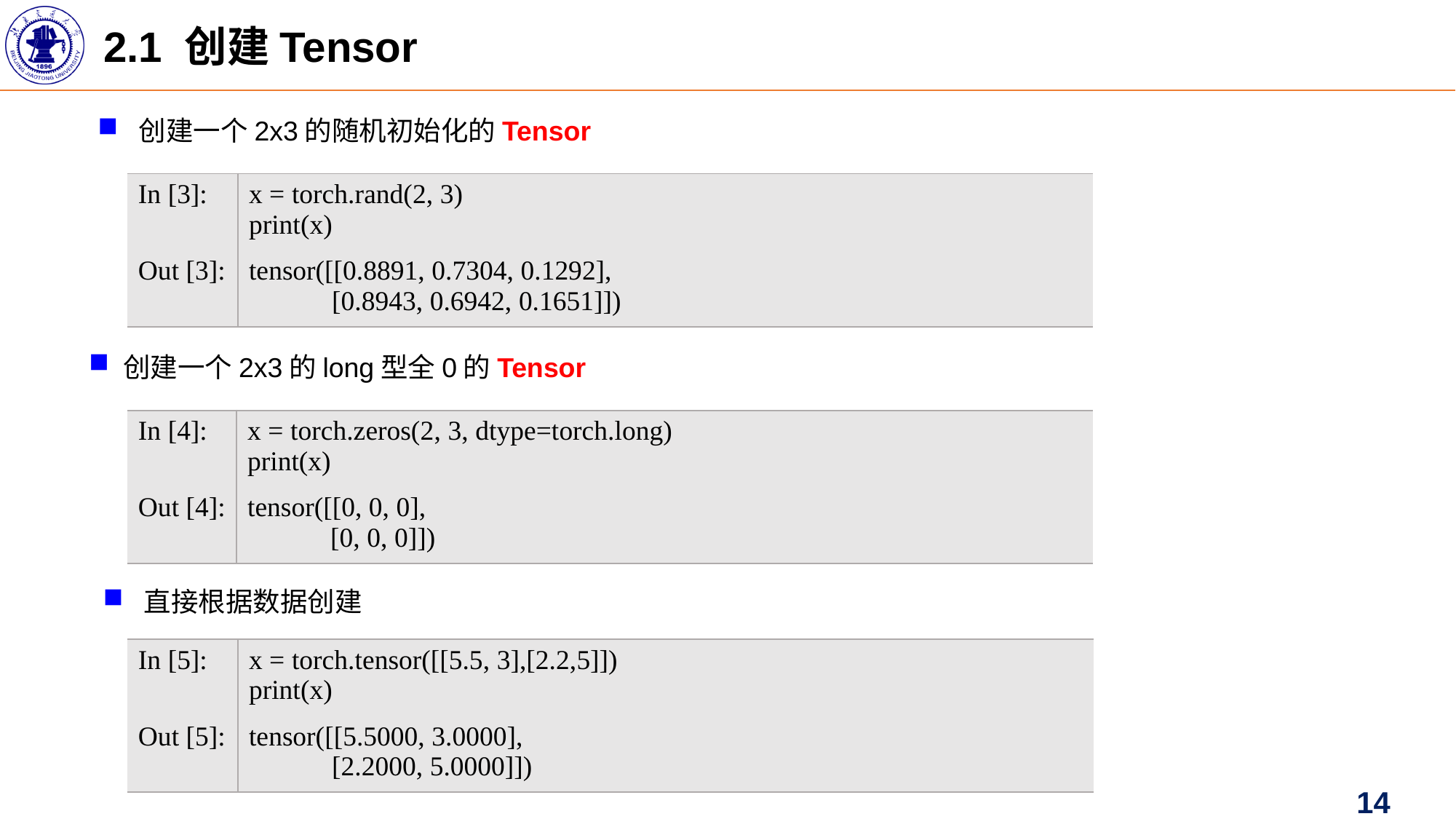

2.1 创建Tensor
创建一个2x3的随机初始化的Tensor
| In [3]: | x = torch.rand(2, 3) print(x) |
| --- | --- |
| Out [3]: | tensor([[0.8891, 0.7304, 0.1292], [0.8943, 0.6942, 0.1651]]) |
创建一个2x3的long型全0的Tensor
| In [4]: | x = torch.zeros(2, 3, dtype=torch.long) print(x) |
| --- | --- |
| Out [4]: | tensor([[0, 0, 0], [0, 0, 0]]) |
直接根据数据创建
| In [5]: | x = torch.tensor([[5.5, 3],[2.2,5]]) print(x) |
| --- | --- |
| Out [5]: | tensor([[5.5000, 3.0000], [2.2000, 5.0000]]) |